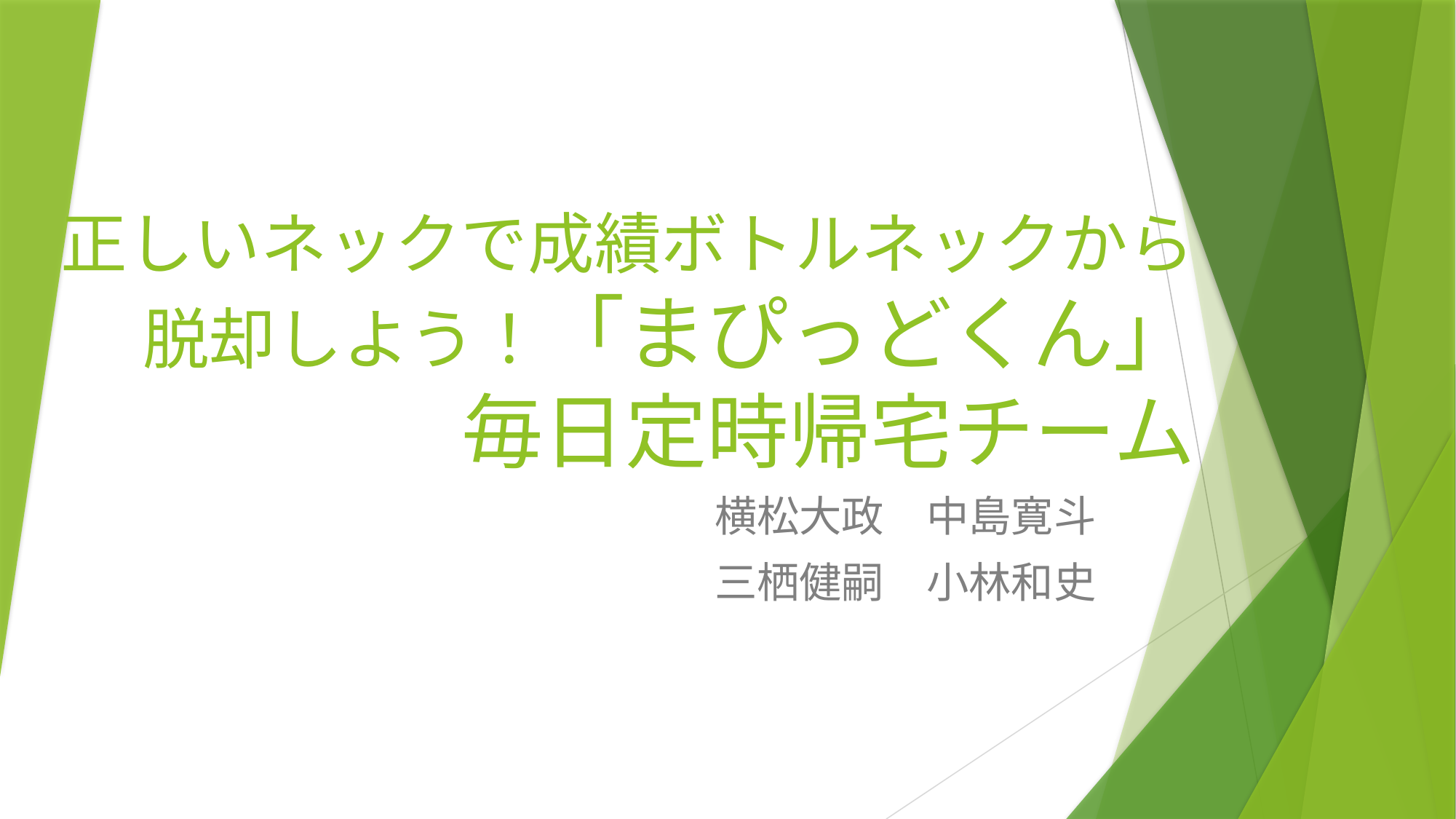

# 正しいネックで成績ボトルネックから脱却しよう！「まぴっどくん」 毎日定時帰宅チーム
横松大政　中島寛斗
三栖健嗣　小林和史